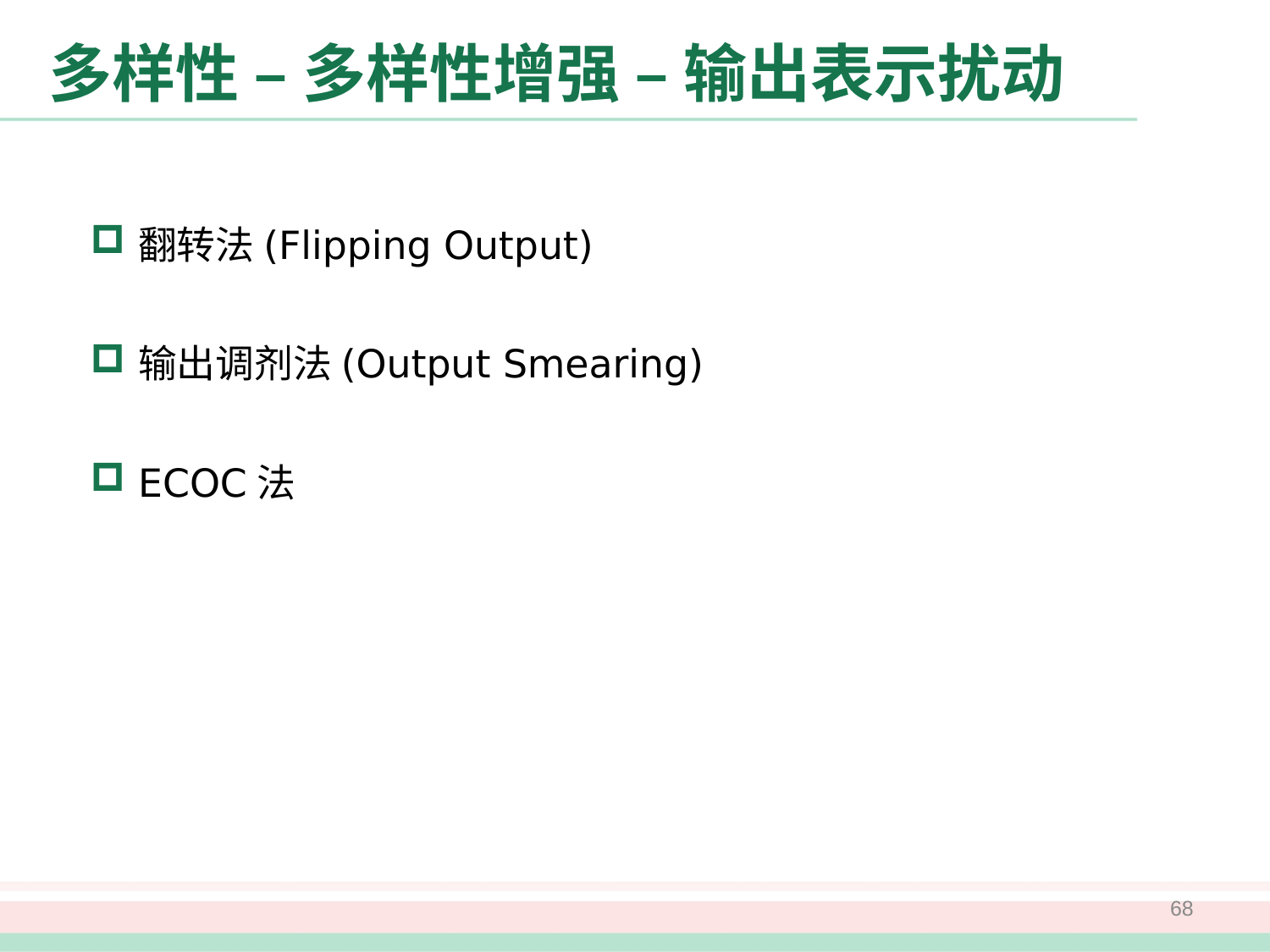

# 多样性 – 多样性增强 – 输出表示扰动
翻转法(Flipping Output)

输出调剂法(Output Smearing)

ECOC法
68